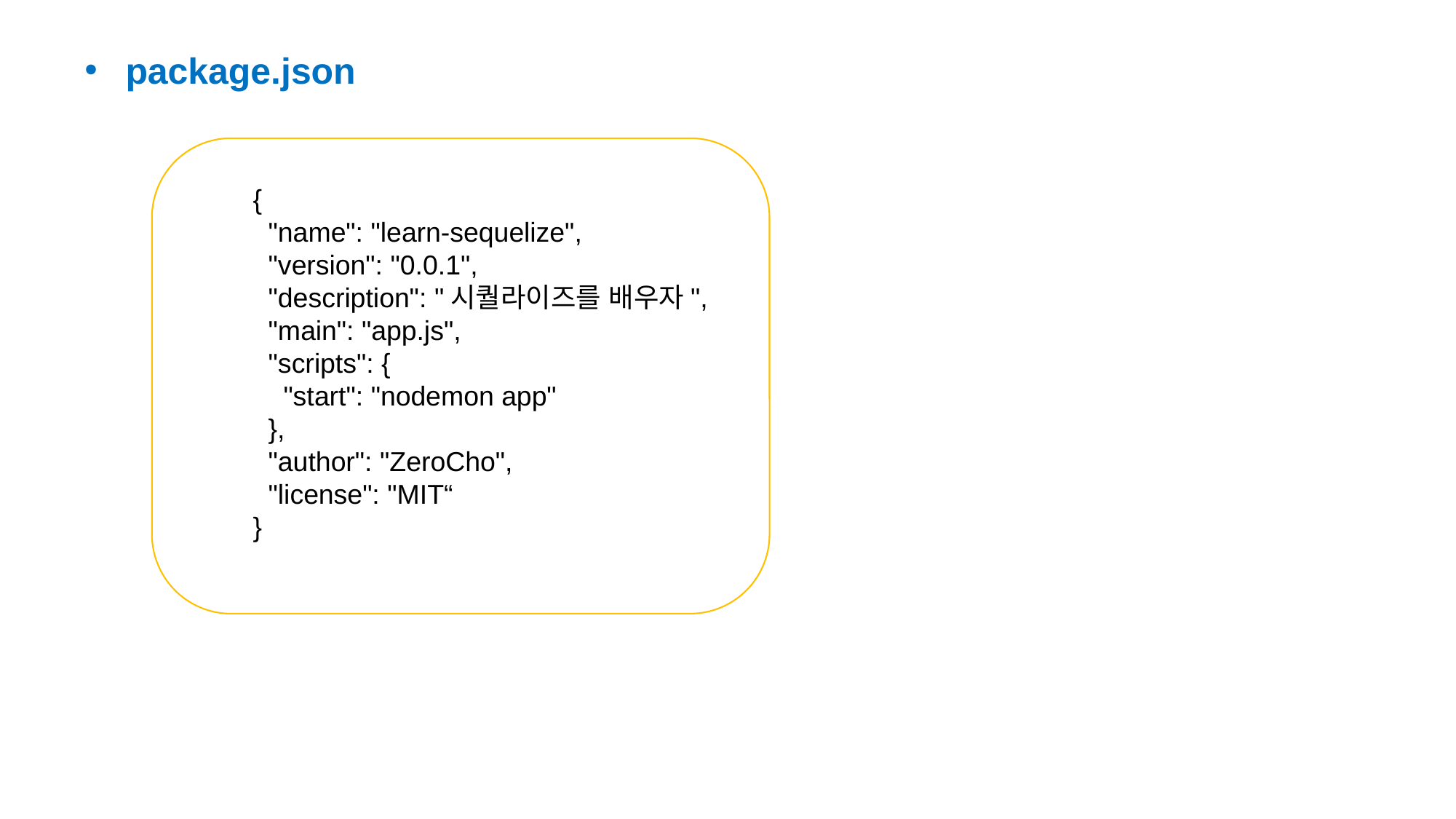

package.json

{
  "name": "learn-sequelize",
  "version": "0.0.1",
  "description": "시퀄라이즈를 배우자",
  "main": "app.js",
  "scripts": {
    "start": "nodemon app"
  },
  "author": "ZeroCho",
  "license": "MIT“
}